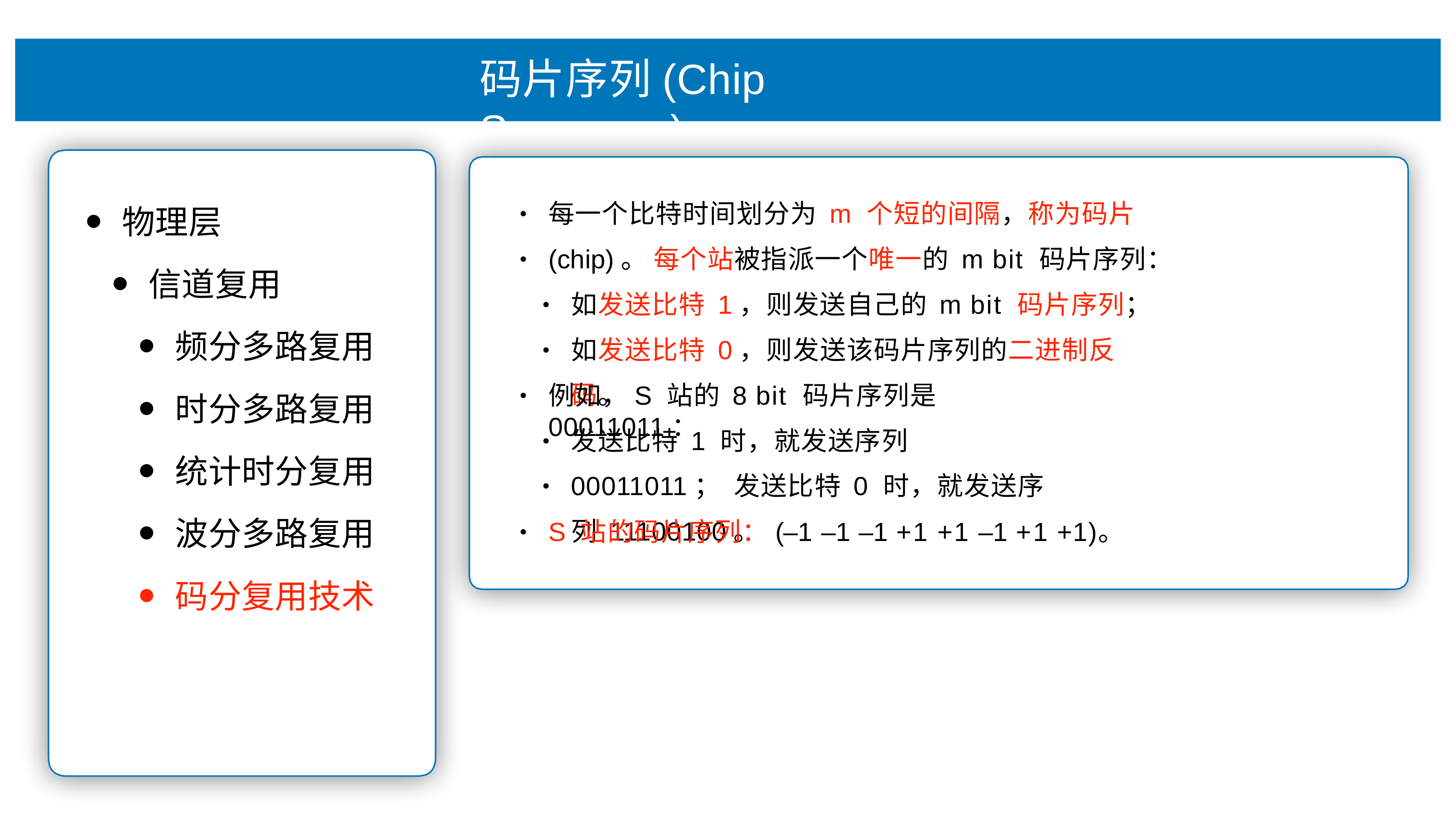

# 码⽚序列(Chip Sequence)

每⼀个⽐特时间划分为 m 个短的间隔，称为码⽚ (chip)。 每个站被指派⼀个唯⼀的 m bit 码⽚序列：
物理层
信道复⽤
频分多路复⽤
时分多路复⽤
统计时分复⽤
波分多路复⽤
码分复⽤技术
•
•
如发送⽐特 1，则发送⾃⼰的 m bit 码⽚序列；  如发送⽐特 0，则发送该码⽚序列的⼆进制反码。
•
•
例如，S 站的 8 bit 码⽚序列是 00011011：
•
发送⽐特 1 时，就发送序列 00011011；  发送⽐特 0 时，就发送序列 11100100。
•
•
S 站的码⽚序列：(–1 –1 –1 +1 +1 –1 +1 +1)	。
•